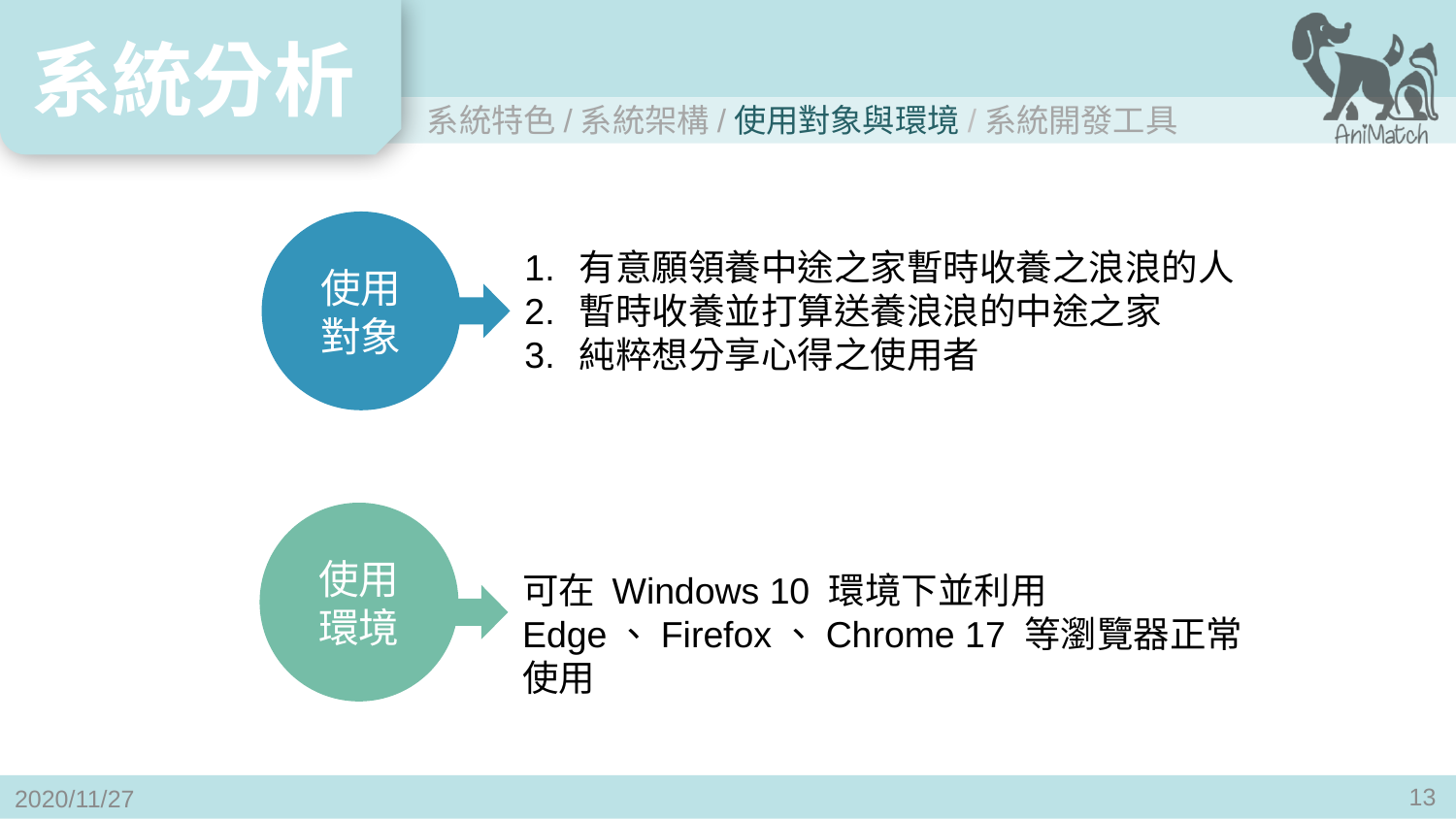

使用對象

有意願領養中途之家暫時收養之浪浪的人
暫時收養並打算送養浪浪的中途之家
純粹想分享心得之使用者
使用環境

可在 Windows 10 環境下並利用 Edge、Firefox、Chrome 17 等瀏覽器正常使用
13
2020/11/27